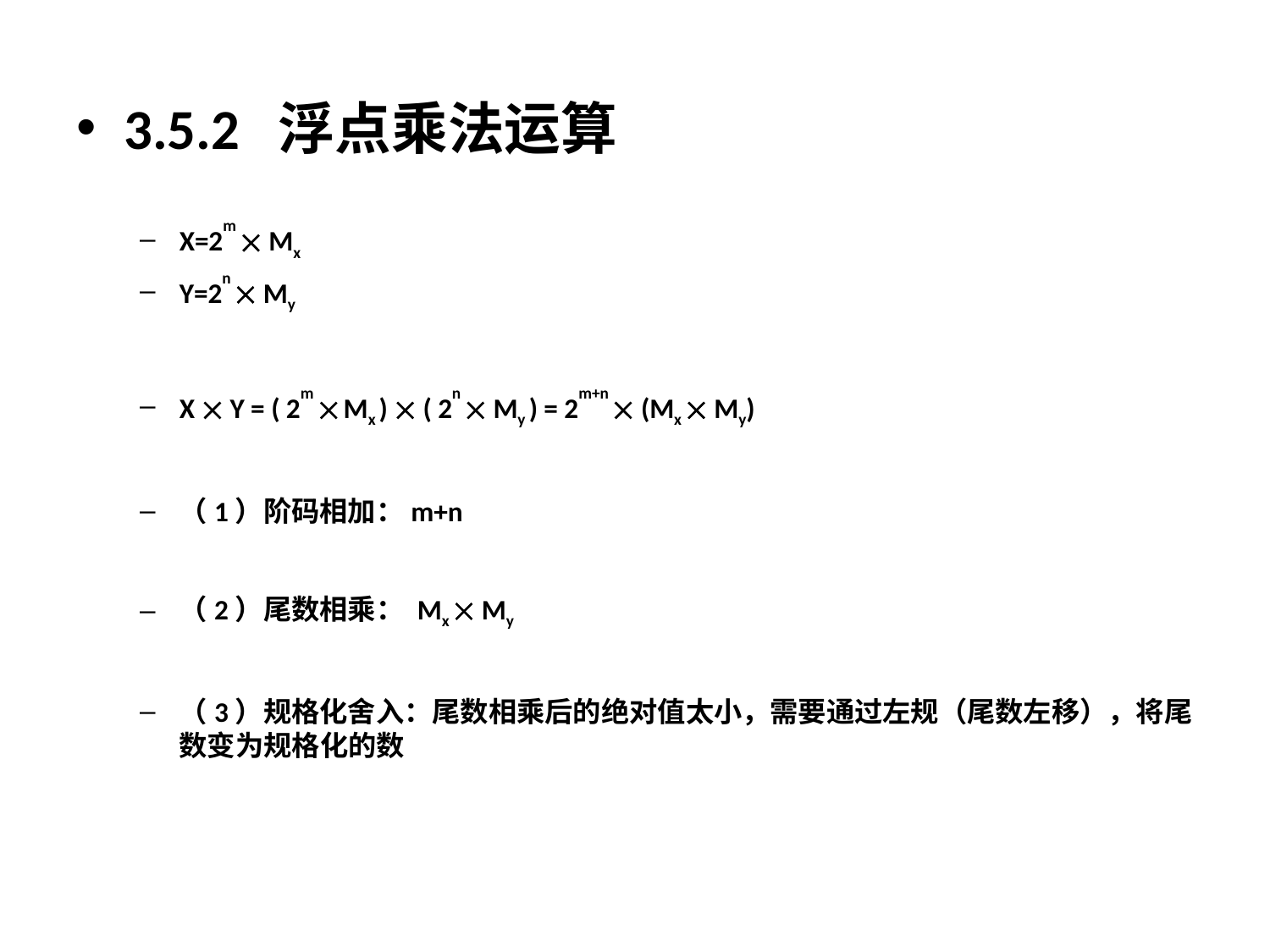

3.5.2  浮点乘法运算

X=2m × Mx
Y=2n × My

X × Y = ( 2m × Mx ) × ( 2n × My ) = 2m+n × (Mx × My)

（1）阶码相加：m+n

（2）尾数相乘： Mx × My

（3）规格化舍入：尾数相乘后的绝对值太小，需要通过左规（尾数左移），将尾数变为规格化的数